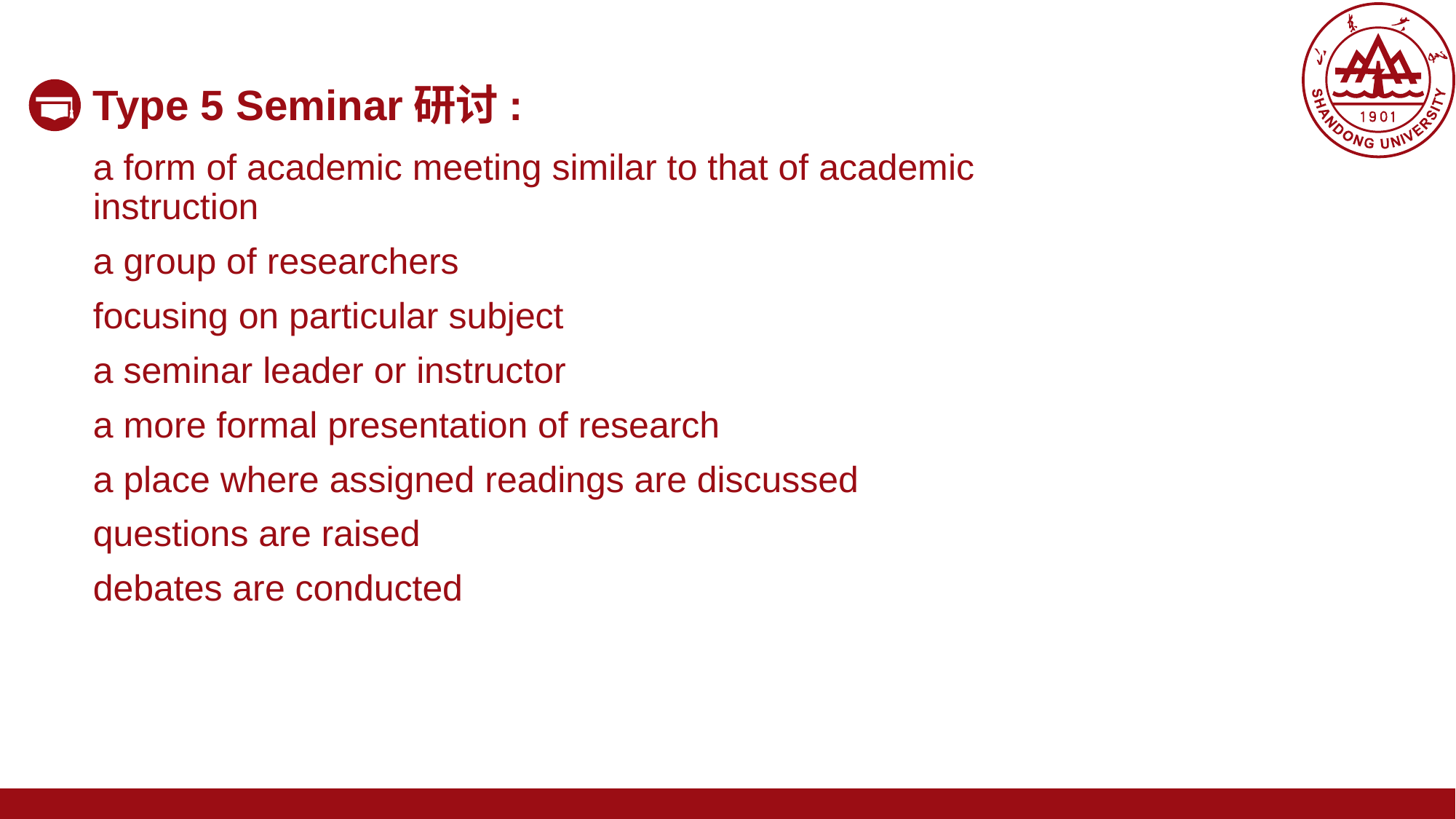

Type 5 Seminar研讨:
a form of academic meeting similar to that of academic instruction
a group of researchers
focusing on particular subject
a seminar leader or instructor
a more formal presentation of research
a place where assigned readings are discussed
questions are raised
debates are conducted